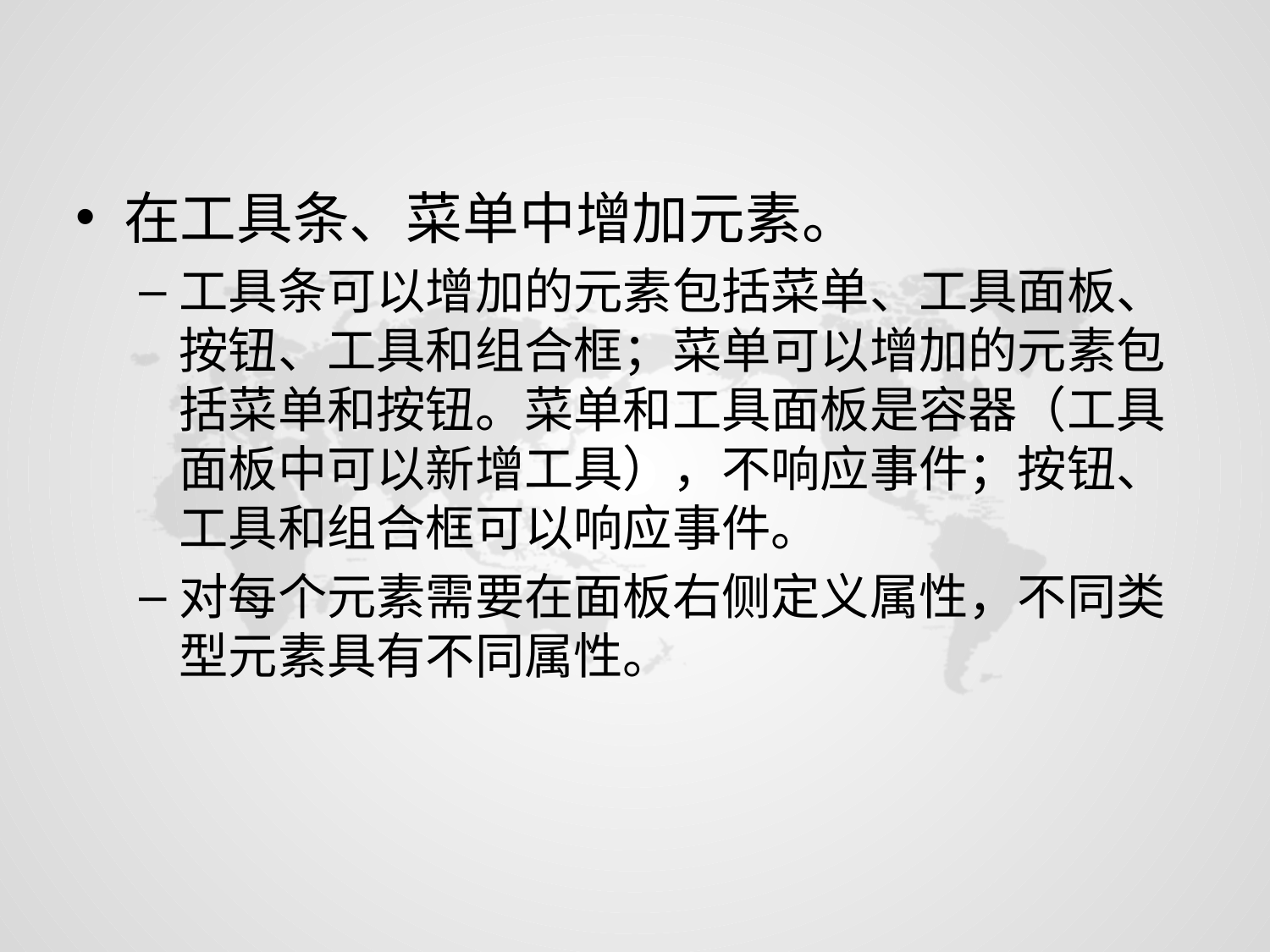

在工具条、菜单中增加元素。
工具条可以增加的元素包括菜单、工具面板、按钮、工具和组合框；菜单可以增加的元素包括菜单和按钮。菜单和工具面板是容器（工具面板中可以新增工具），不响应事件；按钮、工具和组合框可以响应事件。
对每个元素需要在面板右侧定义属性，不同类型元素具有不同属性。